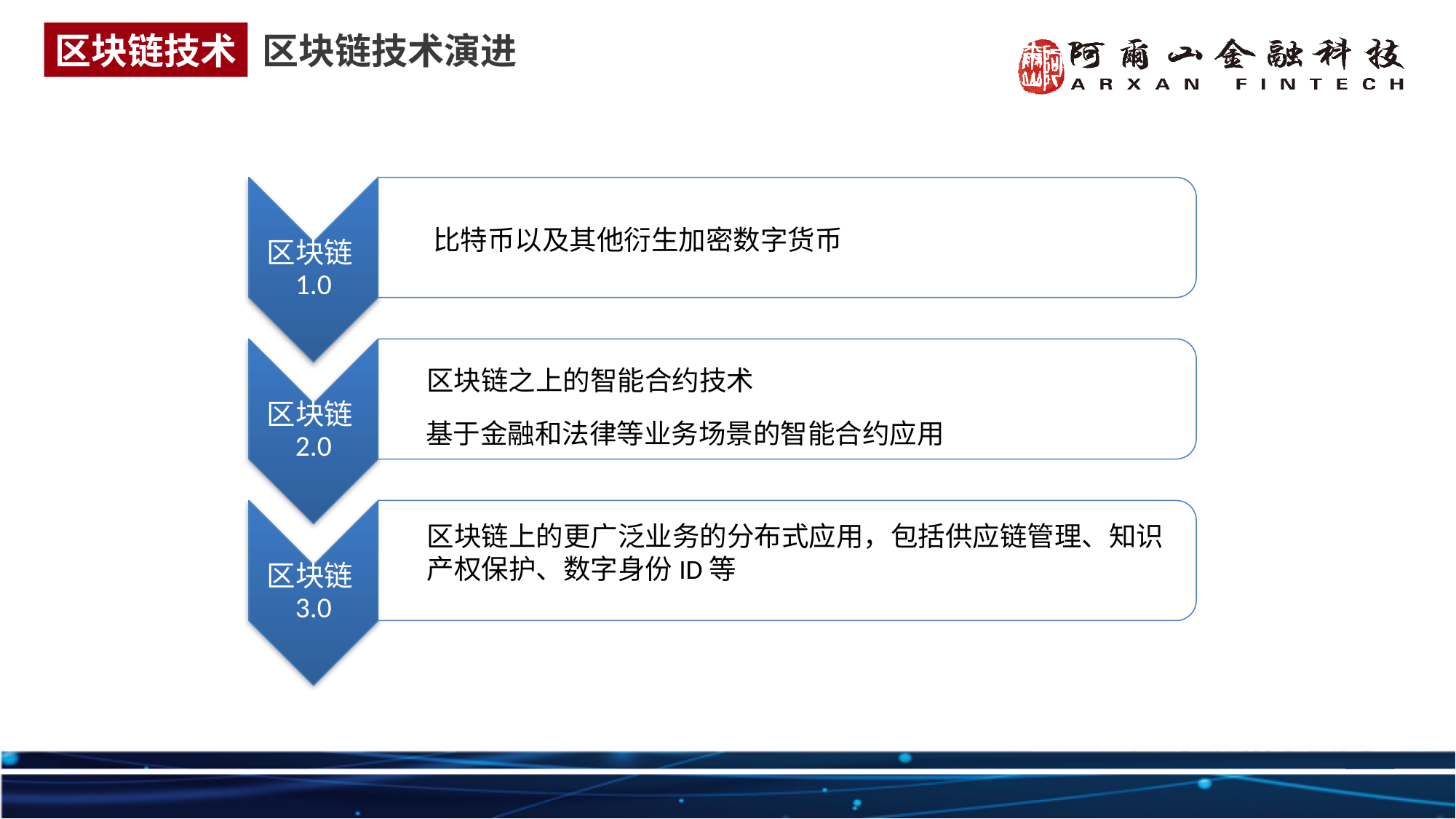

区块链技术
区块链技术演进
区块链1.0
区块链2.0
区块链3.0
比特币以及其他衍生加密数字货币
区块链之上的智能合约技术
基于金融和法律等业务场景的智能合约应用
区块链上的更广泛业务的分布式应用，包括供应链管理、知识
产权保护、数字身份ID等